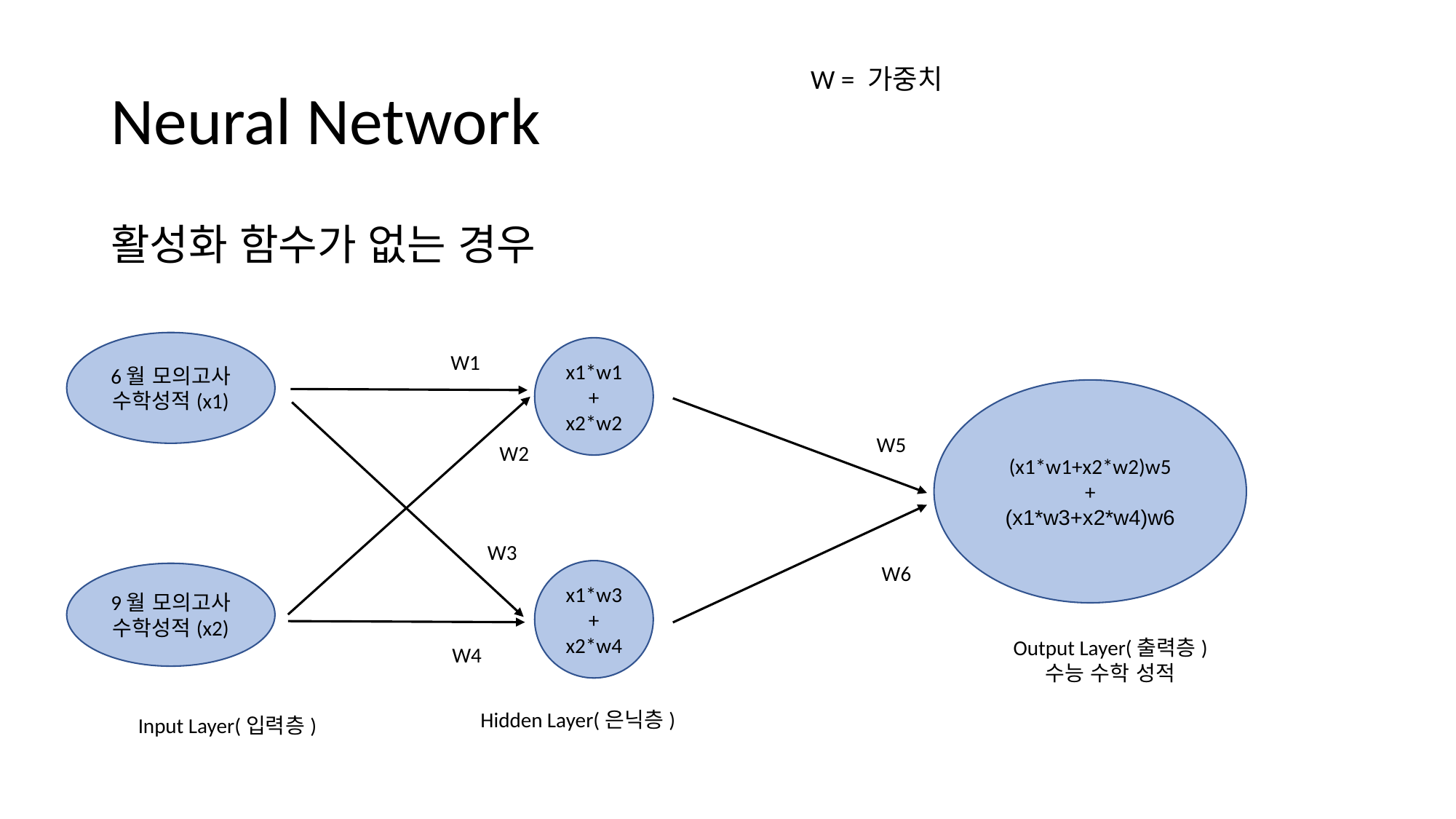

# Neural Network
W = 가중치
활성화 함수가 없는 경우
6월 모의고사 수학성적(x1)
x1*w1+
x2*w2
W1
(x1*w1+x2*w2)w5
+
(x1*w3+x2*w4)w6
W5
W2
W3
W6
x1*w3
+
x2*w4
9월 모의고사
수학성적(x2)
Output Layer(출력층)
수능 수학 성적
W4
Hidden Layer(은닉층)
Input Layer(입력층)